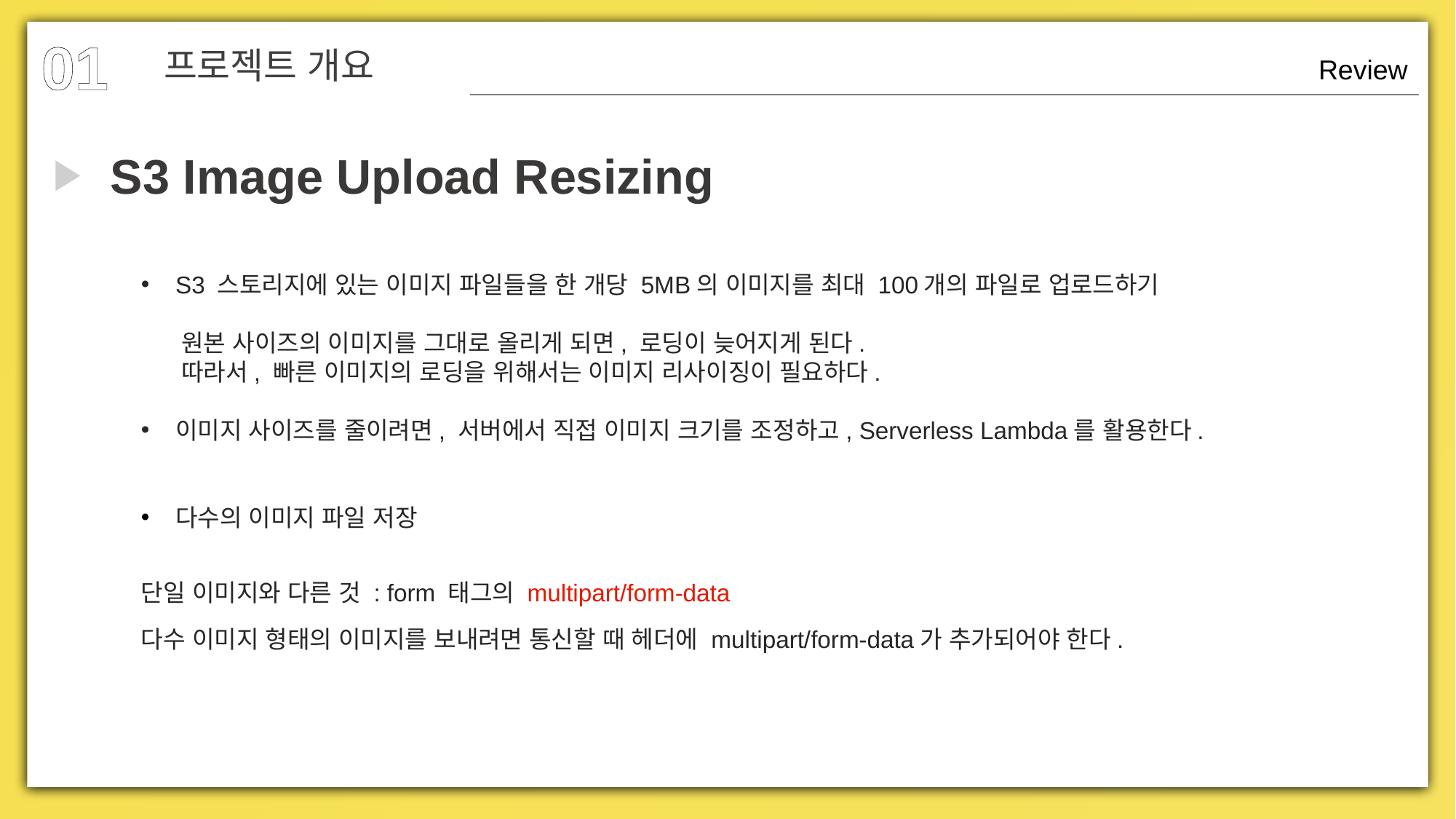

01
프로젝트 개요
Review
▶
S3 Image Upload Resizing

S3 스토리지에 있는 이미지 파일들을 한 개당 5MB의 이미지를 최대 100개의 파일로 업로드하기

   원본 사이즈의 이미지를 그대로 올리게 되면, 로딩이 늦어지게 된다.
   따라서, 빠른 이미지의 로딩을 위해서는 이미지 리사이징이 필요하다.

이미지 사이즈를 줄이려면, 서버에서 직접 이미지 크기를 조정하고, Serverless Lambda를 활용한다.

다수의 이미지 파일 저장

단일 이미지와 다른 것 : form 태그의 multipart/form-data
다수 이미지 형태의 이미지를 보내려면 통신할 때 헤더에 multipart/form-data가 추가되어야 한다.